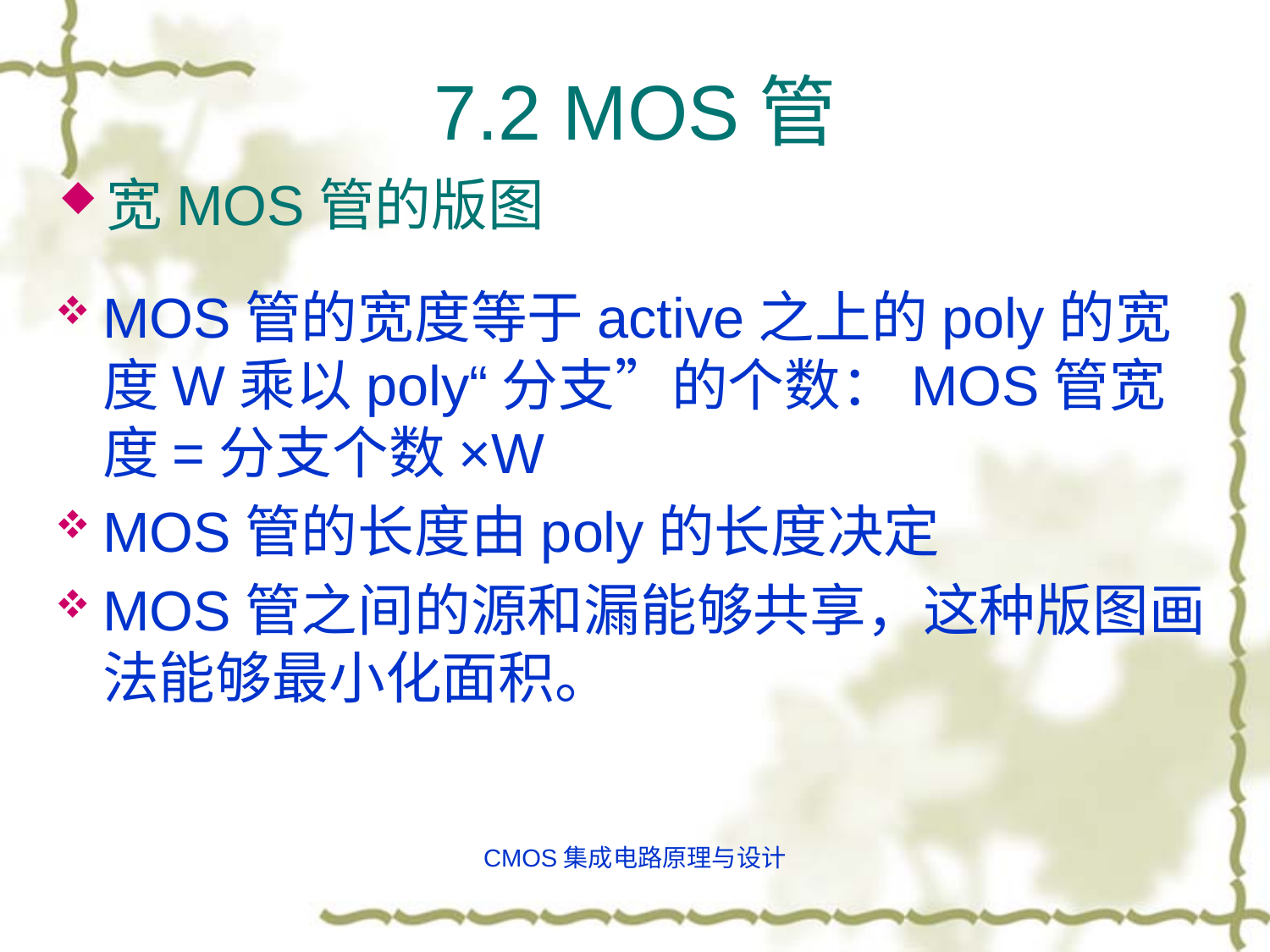

7.2 MOS管
#
宽MOS管的版图
MOS管的宽度等于active之上的poly的宽度W乘以poly“分支”的个数：MOS管宽度=分支个数×W
MOS管的长度由poly的长度决定
MOS管之间的源和漏能够共享，这种版图画法能够最小化面积。

CMOS集成电路原理与设计
33